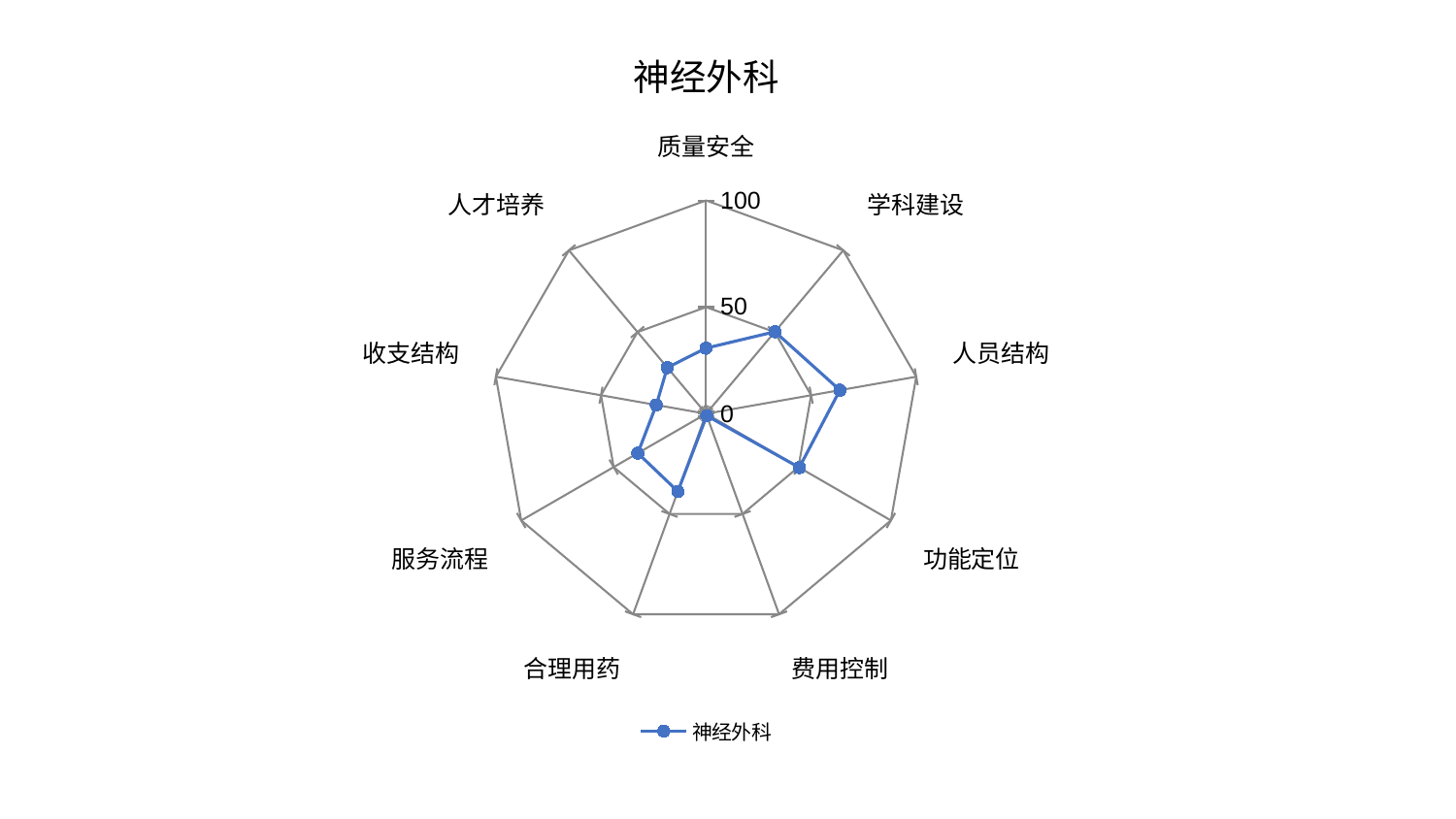

### Chart: 神经外科

| Category | 神经外科 |
|---|---|
| 质量安全 | 30.768115298323416 |
| 学科建设 | 50.209817797362604 |
| 人员结构 | 63.66849414666433 |
| 功能定位 | 50.448763410346665 |
| 费用控制 | 0.9727641992562781 |
| 合理用药 | 38.73705008380744 |
| 服务流程 | 36.94584567991545 |
| 收支结构 | 23.71076415765212 |
| 人才培养 | 28.280505006818583 |
98